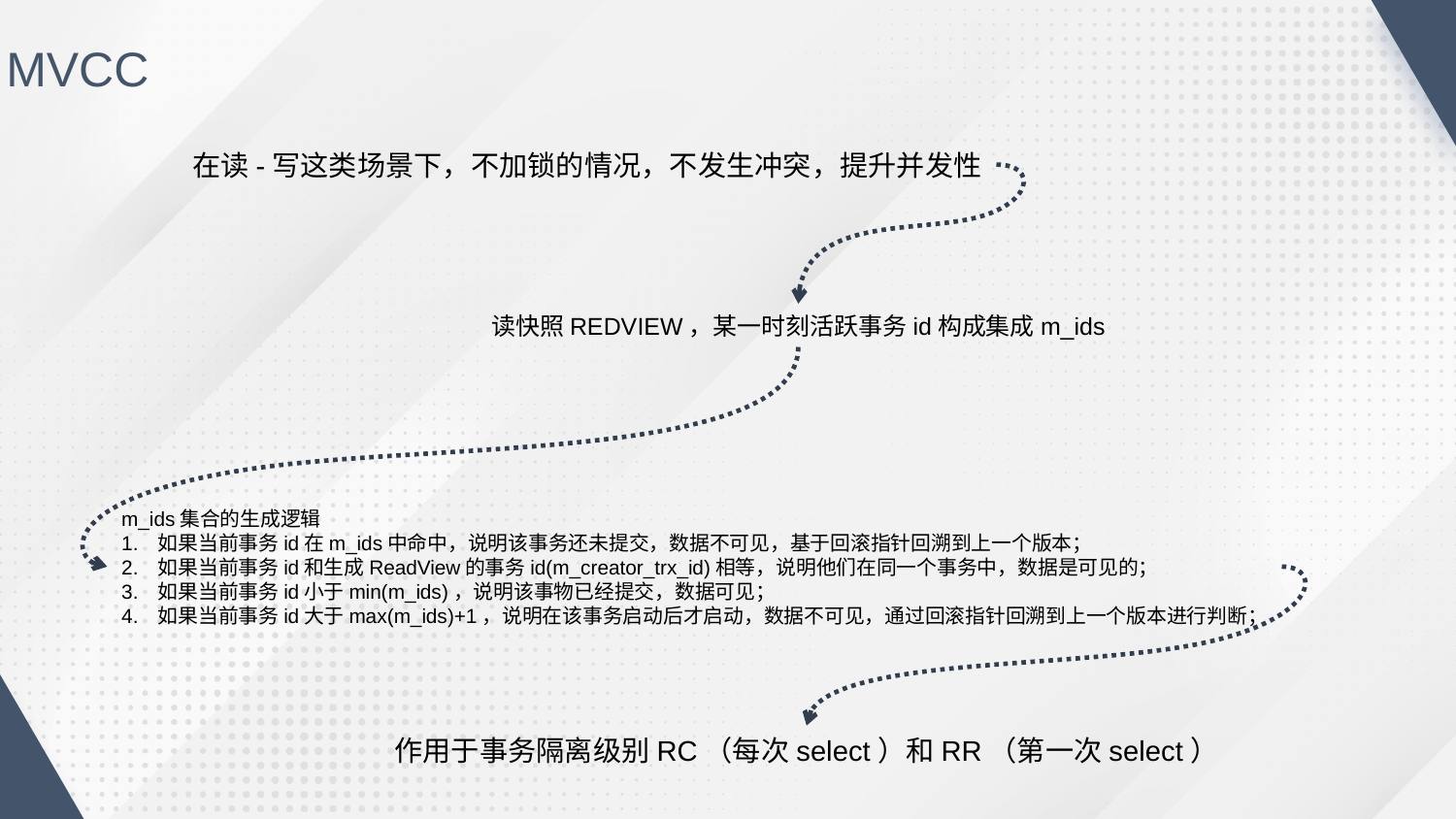

MVCC
在读-写这类场景下，不加锁的情况，不发生冲突，提升并发性
读快照REDVIEW，某一时刻活跃事务id构成集成m_ids
m_ids集合的生成逻辑
如果当前事务id在m_ids中命中，说明该事务还未提交，数据不可见，基于回滚指针回溯到上一个版本；
如果当前事务id和生成ReadView的事务id(m_creator_trx_id)相等，说明他们在同一个事务中，数据是可见的；
如果当前事务id小于min(m_ids)，说明该事物已经提交，数据可见；
如果当前事务id大于max(m_ids)+1，说明在该事务启动后才启动，数据不可见，通过回滚指针回溯到上一个版本进行判断；
作用于事务隔离级别RC（每次select）和RR（第一次select）